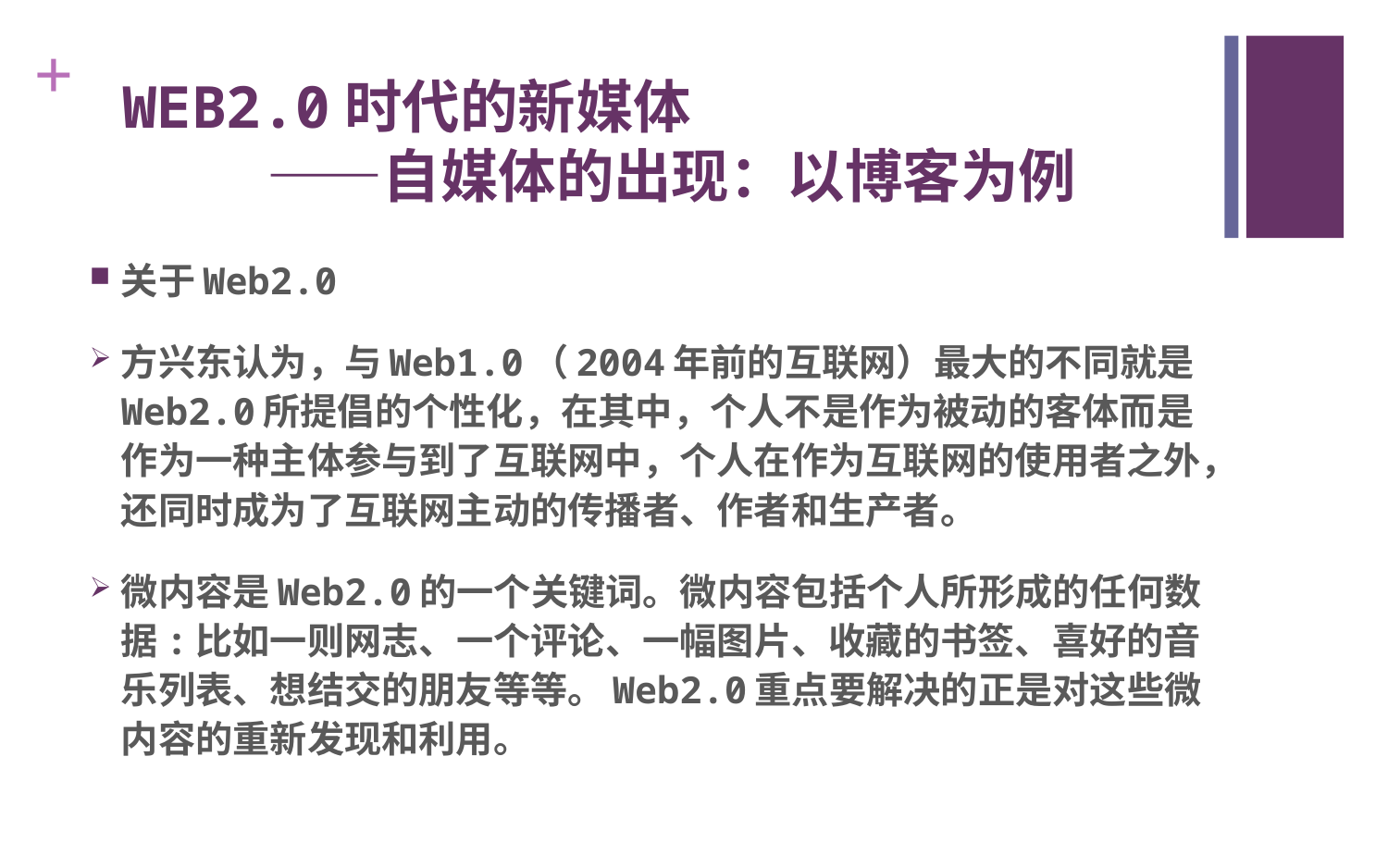

# WEB2.0时代的新媒体 ——自媒体的出现：以博客为例
关于Web2.0
方兴东认为，与Web1.0（2004年前的互联网）最大的不同就是Web2.0所提倡的个性化，在其中，个人不是作为被动的客体而是作为一种主体参与到了互联网中，个人在作为互联网的使用者之外，还同时成为了互联网主动的传播者、作者和生产者。
微内容是Web2.0的一个关键词。微内容包括个人所形成的任何数据:比如一则网志、一个评论、一幅图片、收藏的书签、喜好的音乐列表、想结交的朋友等等。Web2.0重点要解决的正是对这些微内容的重新发现和利用。